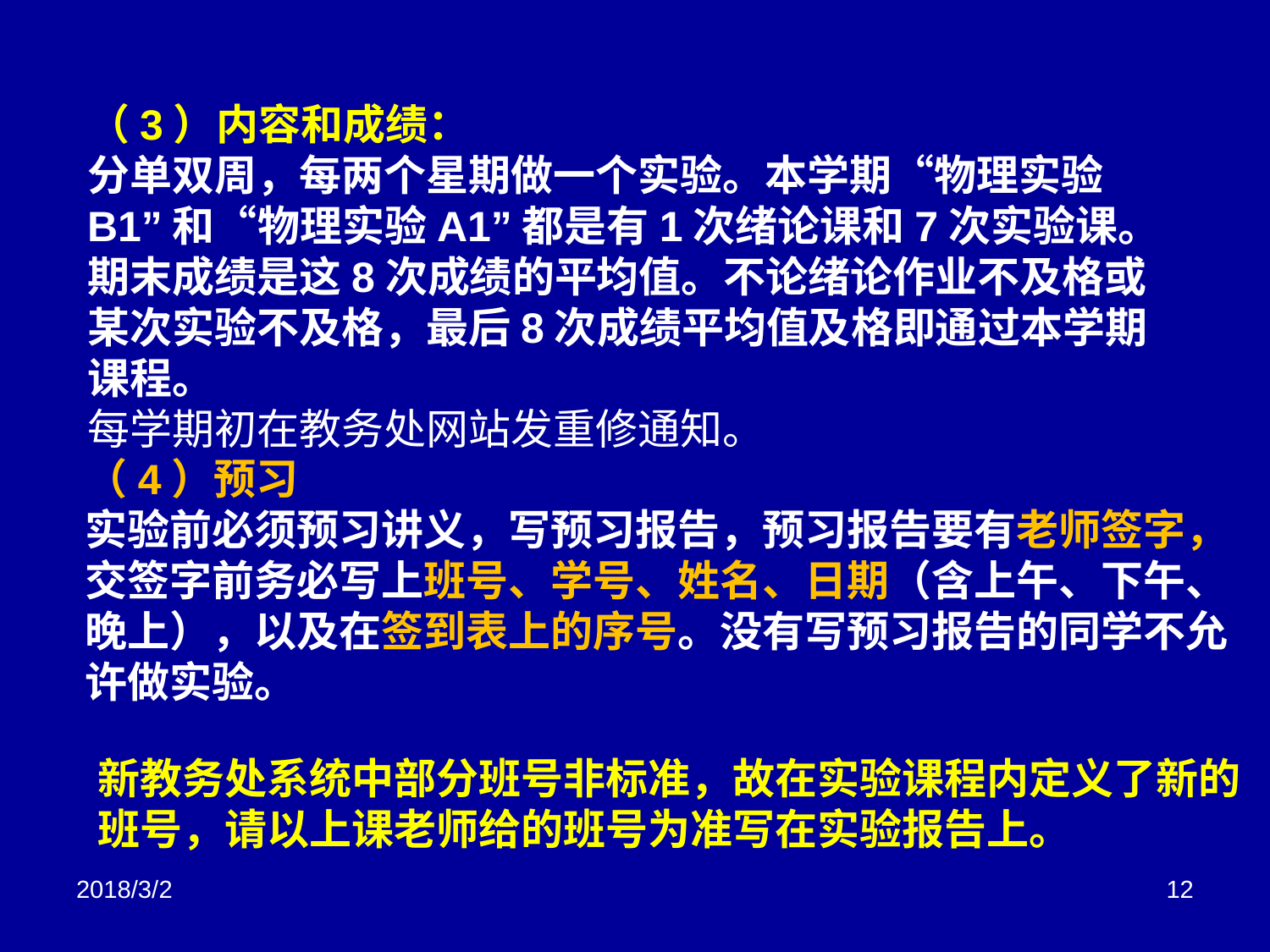

（3）内容和成绩：
分单双周，每两个星期做一个实验。本学期“物理实验B1”和“物理实验A1”都是有1次绪论课和7次实验课。期末成绩是这8次成绩的平均值。不论绪论作业不及格或某次实验不及格，最后8次成绩平均值及格即通过本学期课程。
每学期初在教务处网站发重修通知。

（4）预习
实验前必须预习讲义，写预习报告，预习报告要有老师签字，交签字前务必写上班号、学号、姓名、日期（含上午、下午、晚上），以及在签到表上的序号。没有写预习报告的同学不允许做实验。
新教务处系统中部分班号非标准，故在实验课程内定义了新的班号，请以上课老师给的班号为准写在实验报告上。
2018/3/2
12